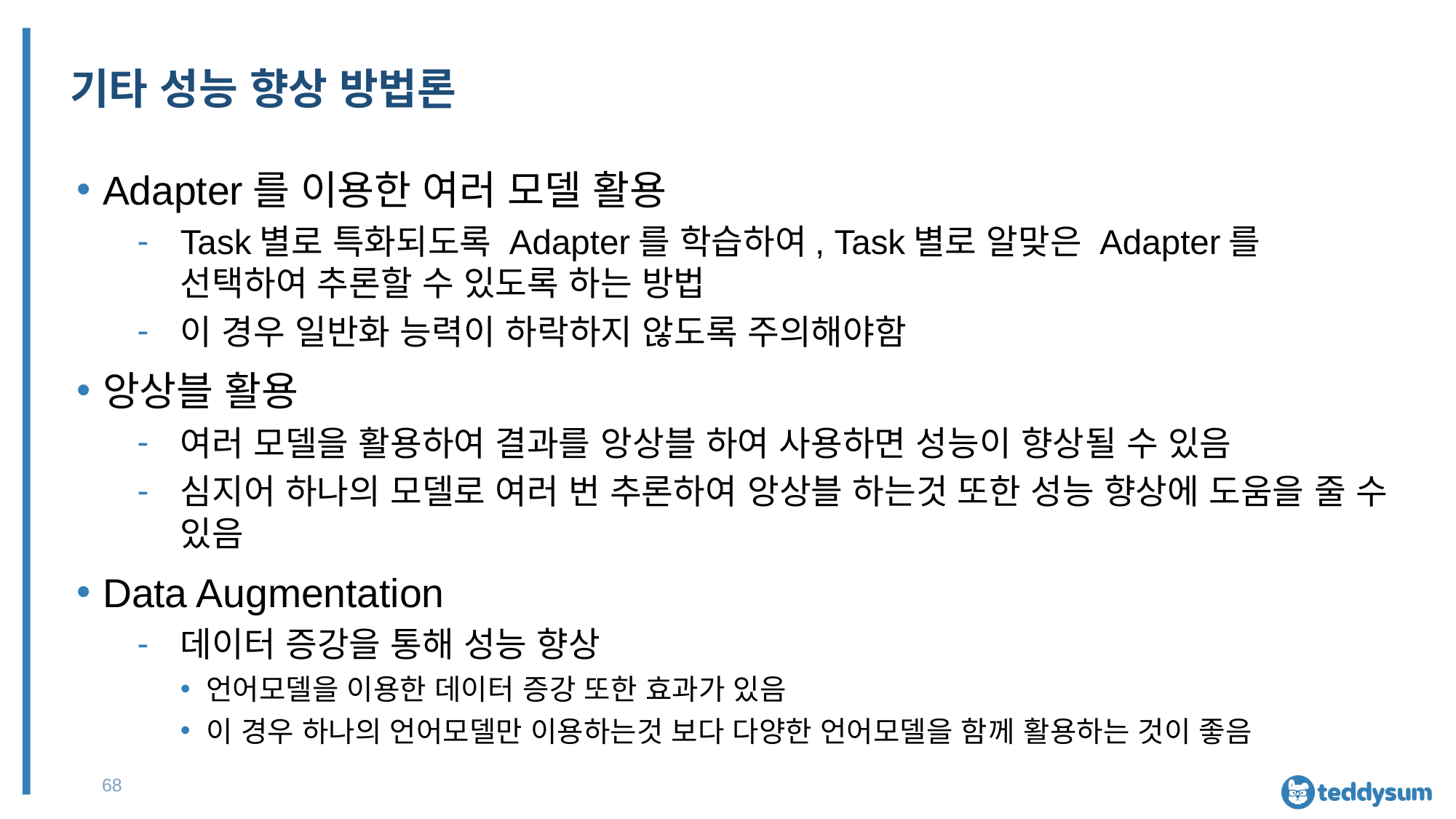

# 기타 성능 향상 방법론
Adapter를 이용한 여러 모델 활용
Task별로 특화되도록 Adapter를 학습하여, Task별로 알맞은 Adapter를 선택하여 추론할 수 있도록 하는 방법
이 경우 일반화 능력이 하락하지 않도록 주의해야함
앙상블 활용
여러 모델을 활용하여 결과를 앙상블 하여 사용하면 성능이 향상될 수 있음
심지어 하나의 모델로 여러 번 추론하여 앙상블 하는것 또한 성능 향상에 도움을 줄 수 있음
Data Augmentation
데이터 증강을 통해 성능 향상
언어모델을 이용한 데이터 증강 또한 효과가 있음
이 경우 하나의 언어모델만 이용하는것 보다 다양한 언어모델을 함께 활용하는 것이 좋음
68